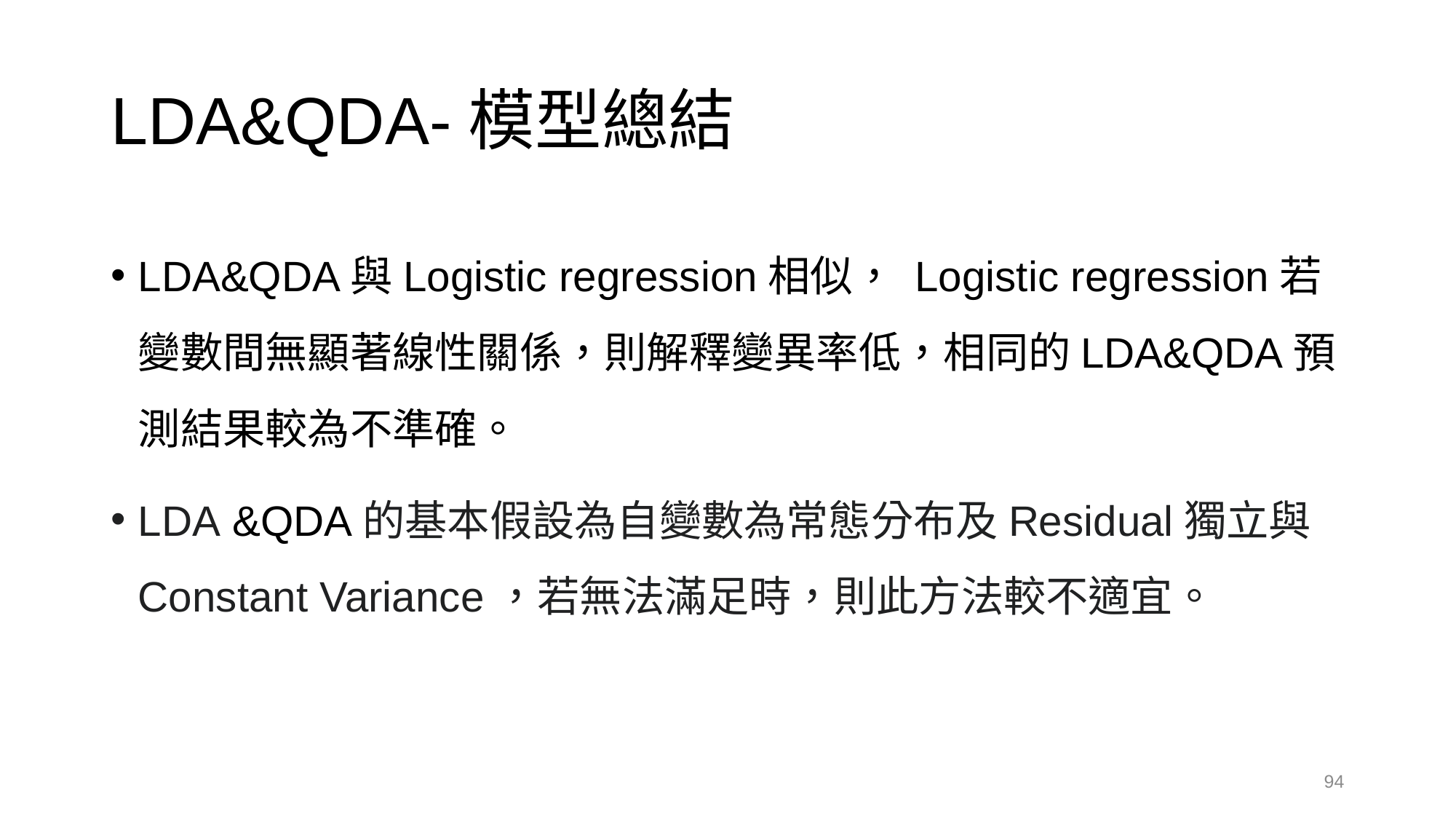

# LDA&QDA-模型總結
LDA&QDA與Logistic regression相似， Logistic regression若變數間無顯著線性關係，則解釋變異率低，相同的LDA&QDA預測結果較為不準確。
LDA &QDA的基本假設為自變數為常態分布及Residual獨立與Constant Variance，若無法滿足時，則此方法較不適宜。

94